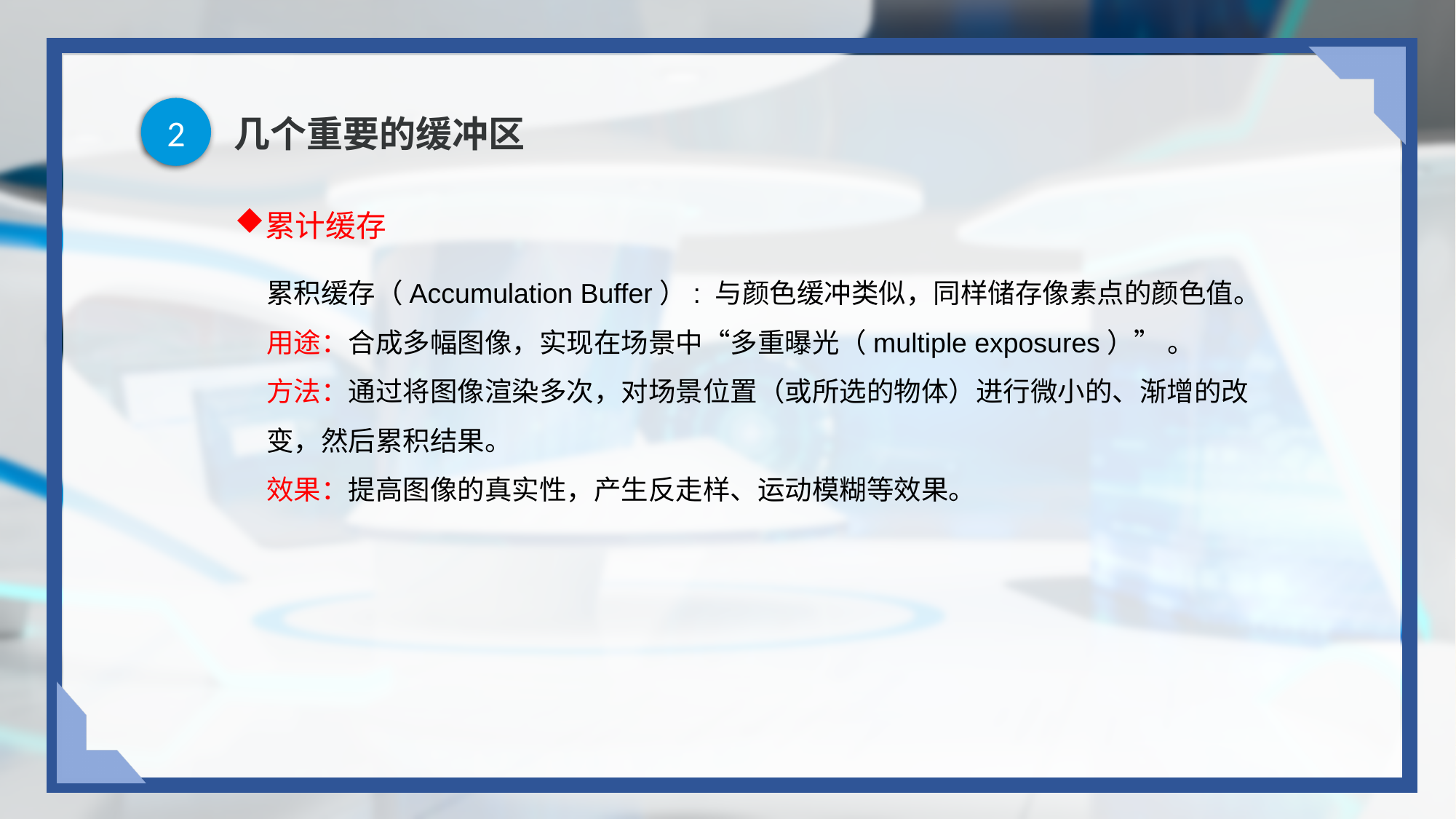

2
# 几个重要的缓冲区
累计缓存
累积缓存（Accumulation Buffer）: 与颜色缓冲类似，同样储存像素点的颜色值。
用途：合成多幅图像，实现在场景中“多重曝光（multiple exposures）” 。
方法：通过将图像渲染多次，对场景位置（或所选的物体）进行微小的、渐增的改变，然后累积结果。
效果：提高图像的真实性，产生反走样、运动模糊等效果。